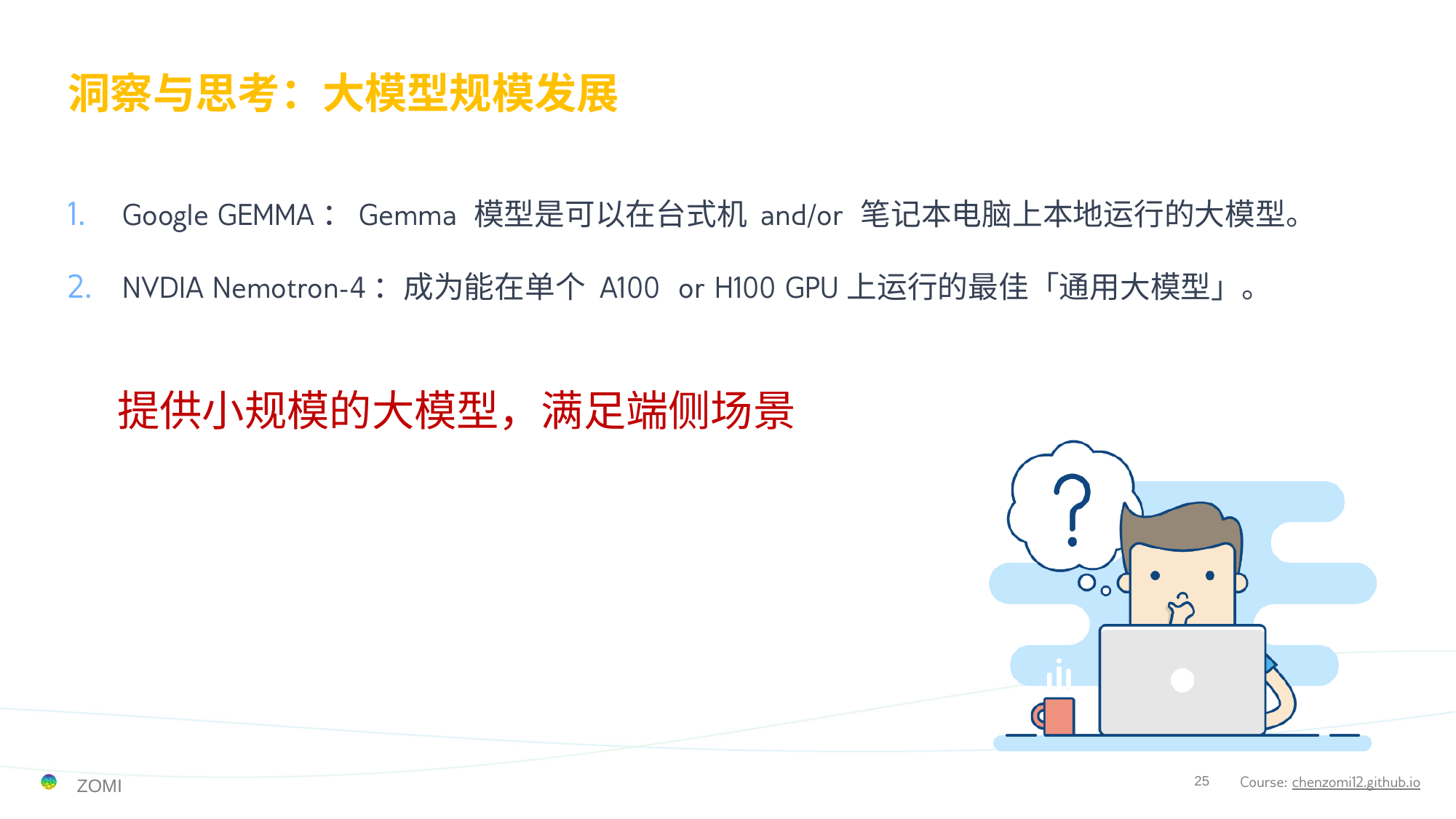

# 洞察与思考：大模型规模发展
Google GEMMA：Gemma 模型是可以在台式机 and/or 笔记本电脑上本地运行的大模型。
NVDIA Nemotron-4：成为能在单个 A100  or H100 GPU上运行的最佳「通用大模型」。
提供小规模的大模型，满足端侧场景